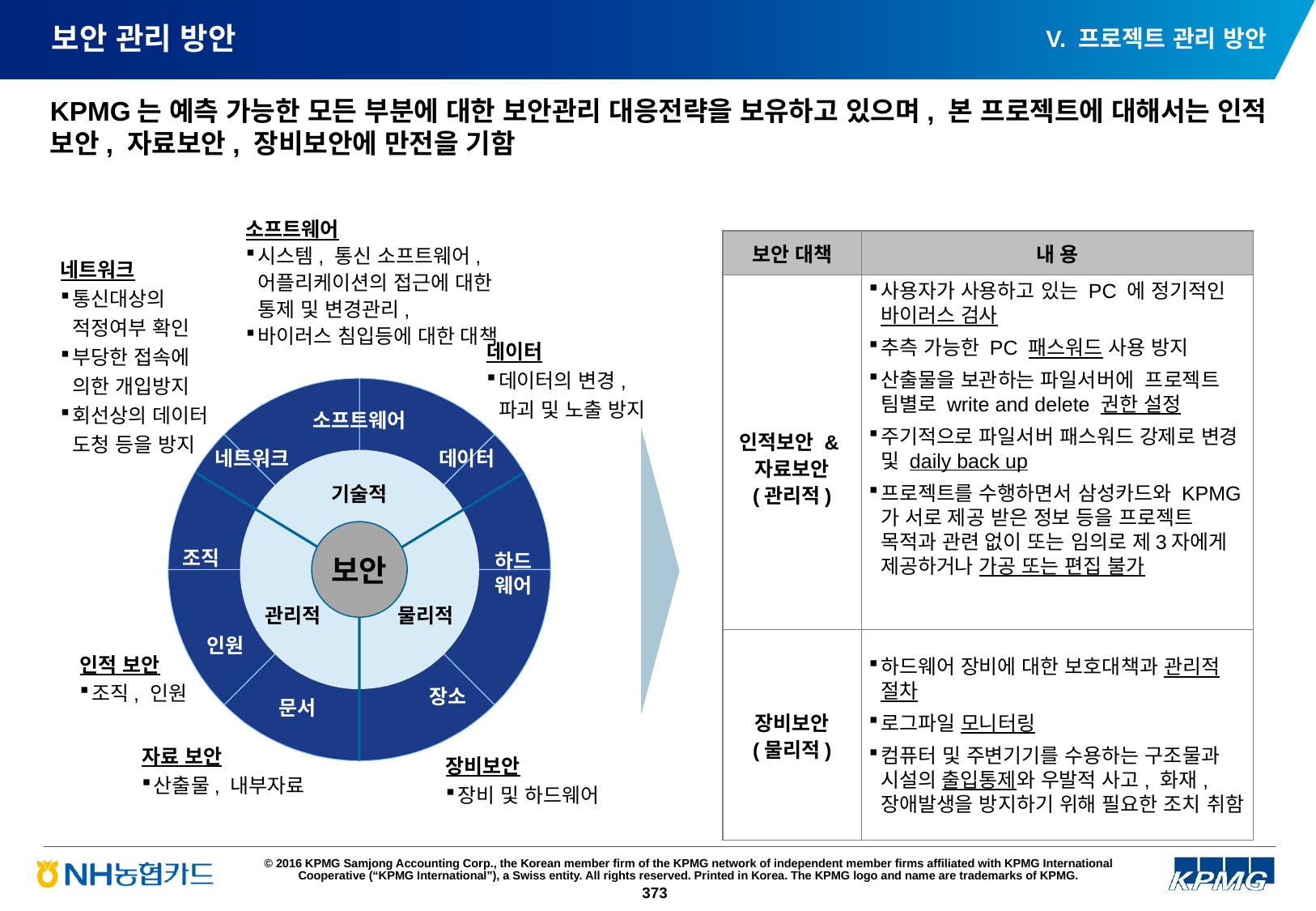

V. 프로젝트 관리 방안
# 보안 관리 방안
KPMG는 예측 가능한 모든 부분에 대한 보안관리 대응전략을 보유하고 있으며, 본 프로젝트에 대해서는 인적 보안, 자료보안, 장비보안에 만전을 기함
소프트웨어
시스템, 통신 소프트웨어, 어플리케이션의 접근에 대한 통제 및 변경관리,
바이러스 침입등에 대한 대책
보안 대책
내 용
네트워크
통신대상의 적정여부 확인
부당한 접속에 의한 개입방지
회선상의 데이터 도청 등을 방지
사용자가 사용하고 있는 PC 에 정기적인 바이러스 검사
추측 가능한 PC 패스워드 사용 방지
산출물을 보관하는 파일서버에  프로젝트 팀별로 write and delete 권한 설정
주기적으로 파일서버 패스워드 강제로 변경 및 daily back up
프로젝트를 수행하면서 삼성카드와 KPMG가 서로 제공 받은 정보 등을 프로젝트 목적과 관련 없이 또는 임의로 제3자에게 제공하거나 가공 또는 편집 불가
인적보안 &
자료보안
(관리적)
데이터
데이터의 변경, 파괴 및 노출 방지

소프트웨어
네트워크
데이터

기술적

보안
조직
하드
웨어
관리적
물리적

인원
장소
문서

장비보안
(물리적)
하드웨어 장비에 대한 보호대책과 관리적 절차
로그파일 모니터링
컴퓨터 및 주변기기를 수용하는 구조물과 시설의 출입통제와 우발적 사고, 화재, 장애발생을 방지하기 위해 필요한 조치 취함
인적 보안
조직, 인원
자료 보안
산출물, 내부자료
장비보안
장비 및 하드웨어